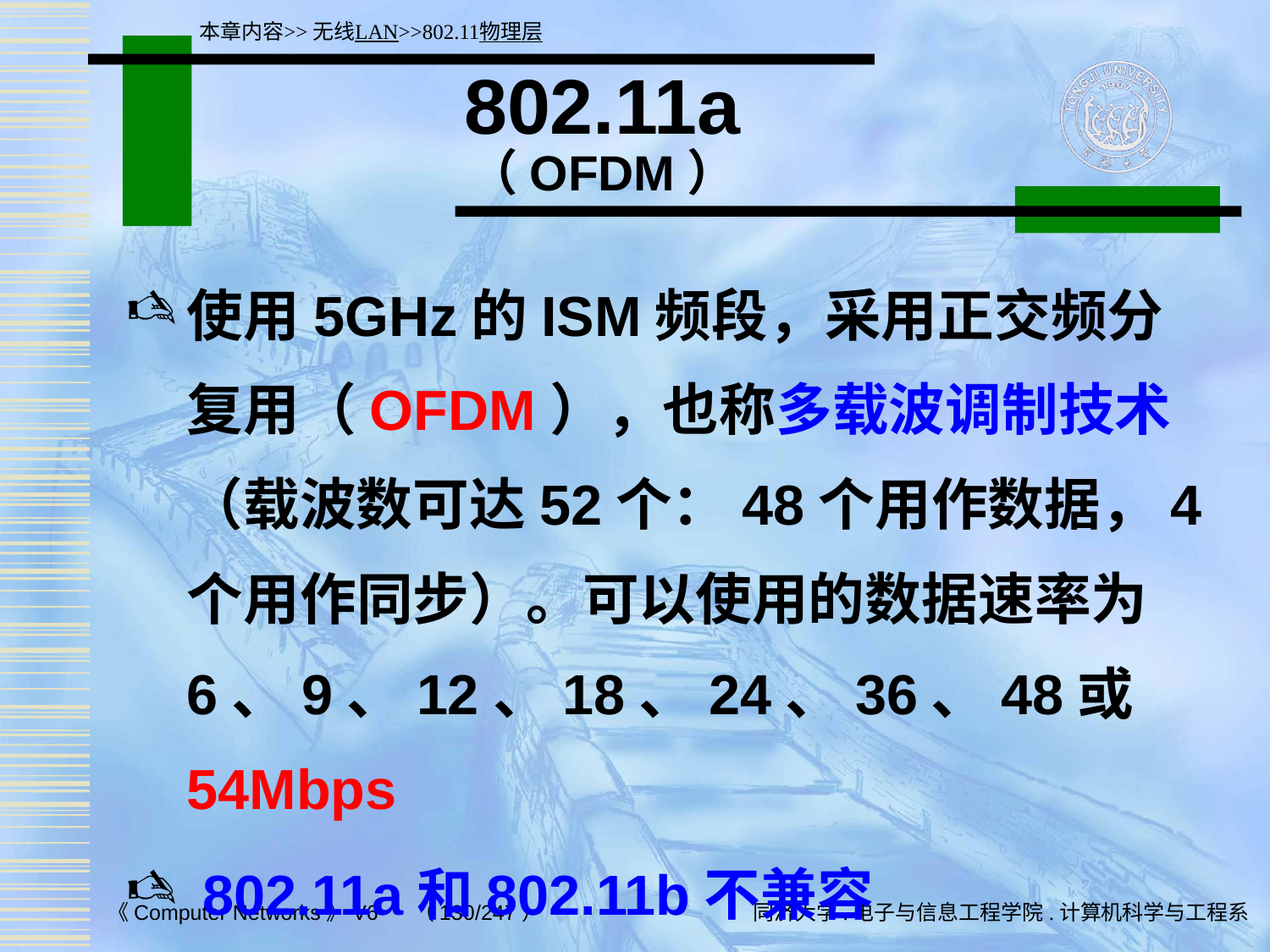

本章内容>>无线LAN>>802.11物理层
# 802.11a （OFDM）
使用5GHz的ISM频段，采用正交频分复用（OFDM），也称多载波调制技术（载波数可达52个：48个用作数据，4个用作同步）。可以使用的数据速率为6、9、12、18、24、36、48或54Mbps
 802.11a和802.11b不兼容